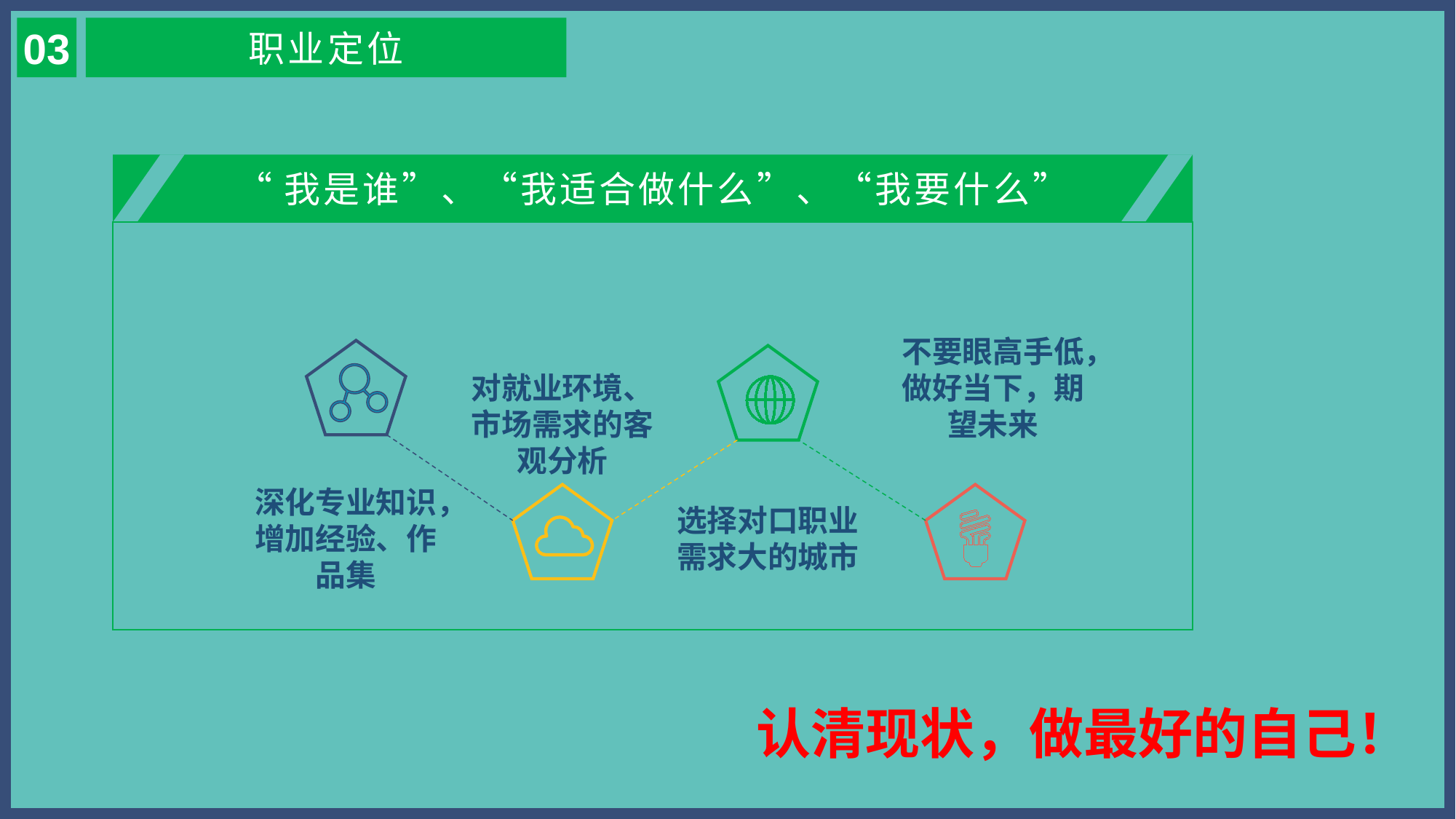

03
职业定位
“我是谁”、“我适合做什么”、“我要什么”

不要眼高手低，做好当下，期望未来

对就业环境、市场需求的客观分析

深化专业知识，增加经验、作品集

选择对口职业需求大的城市

认清现状，做最好的自己！
17